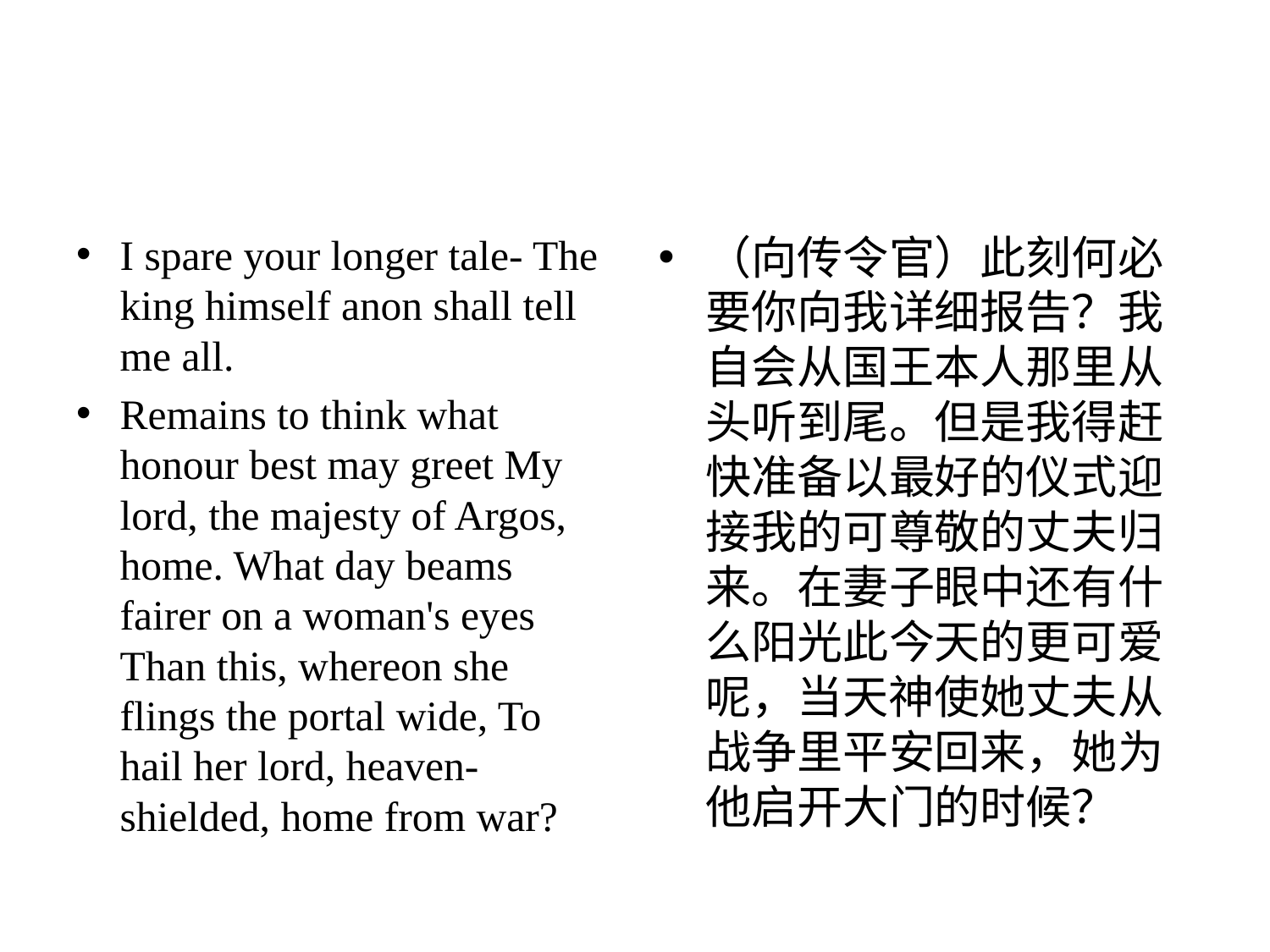

#
I spare your longer tale- The king himself anon shall tell me all.
Remains to think what honour best may greet My lord, the majesty of Argos, home. What day beams fairer on a woman's eyes Than this, whereon she flings the portal wide, To hail her lord, heaven-shielded, home from war?
（向传令官）此刻何必要你向我详细报告？我自会从国王本人那里从头听到尾。但是我得赶快准备以最好的仪式迎接我的可尊敬的丈夫归来。在妻子眼中还有什么阳光此今天的更可爱呢，当天神使她丈夫从战争里平安回来，她为他启开大门的时候？